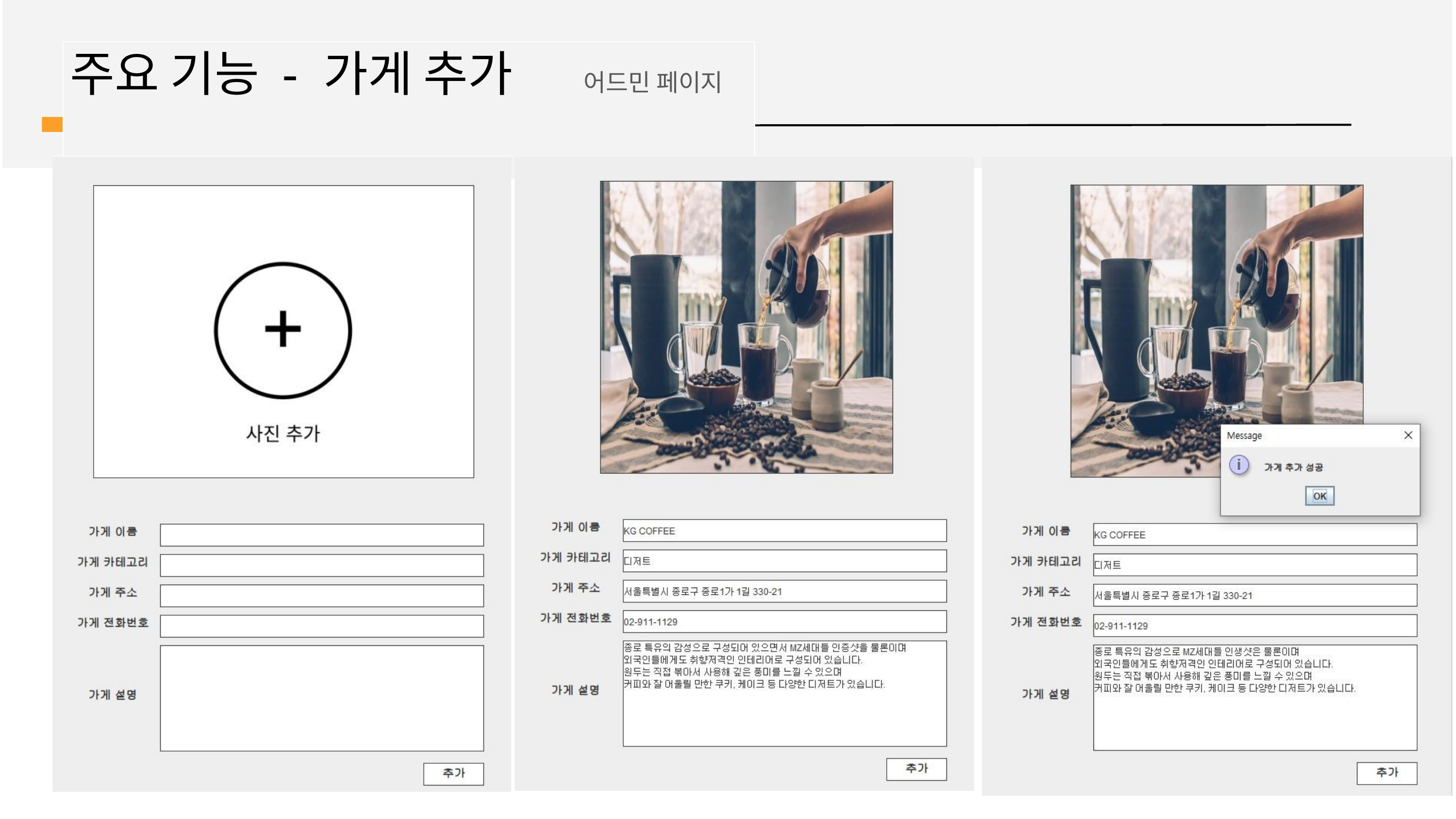

# 주요 기능 - 가게 추가	어드민 페이지